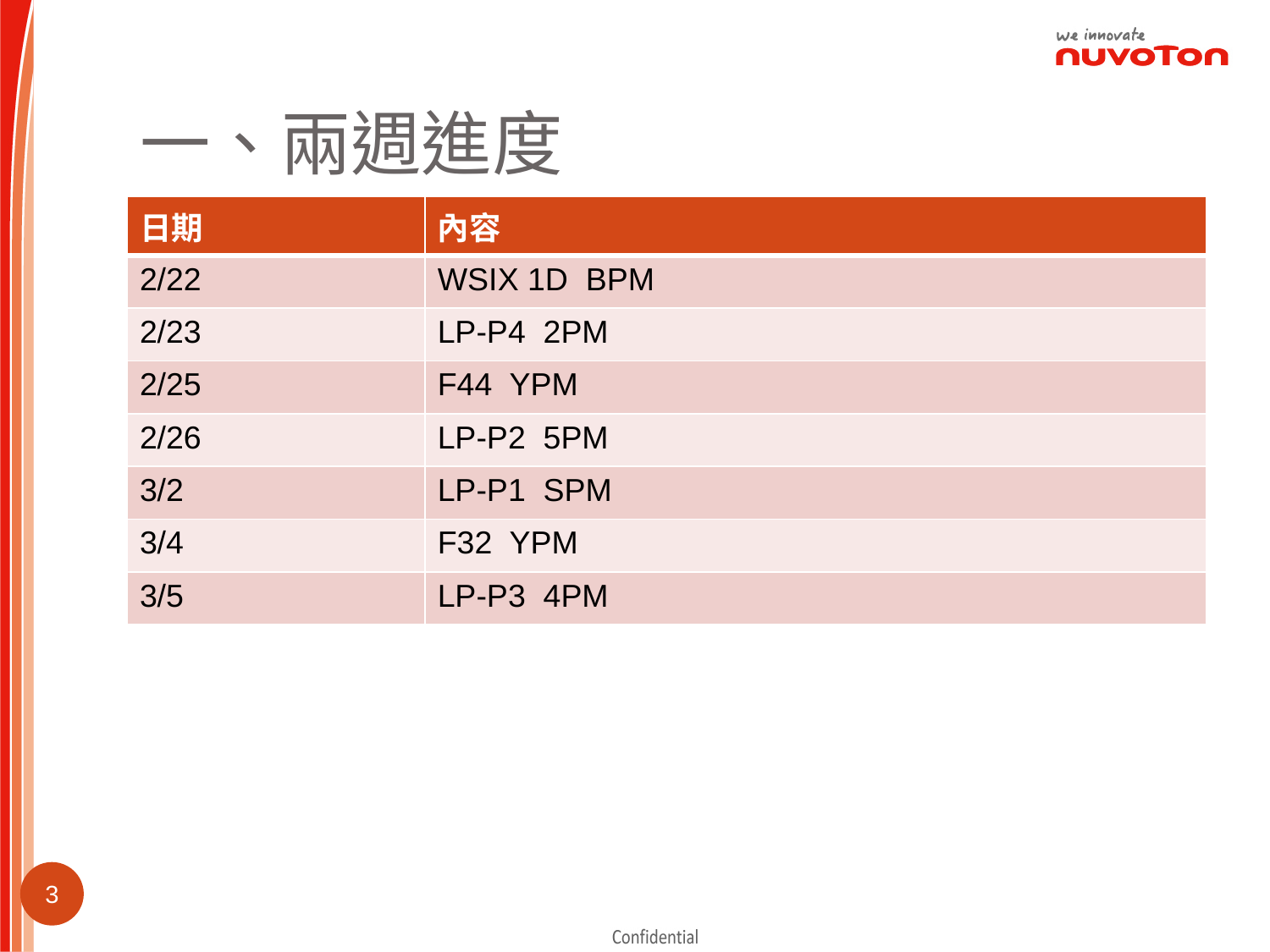

# 一、兩週進度
| 日期 | 內容 |
| --- | --- |
| 2/22 | WSIX 1D BPM |
| 2/23 | LP-P4 2PM |
| 2/25 | F44 YPM |
| 2/26 | LP-P2 5PM |
| 3/2 | LP-P1 SPM |
| 3/4 | F32 YPM |
| 3/5 | LP-P3 4PM |

3